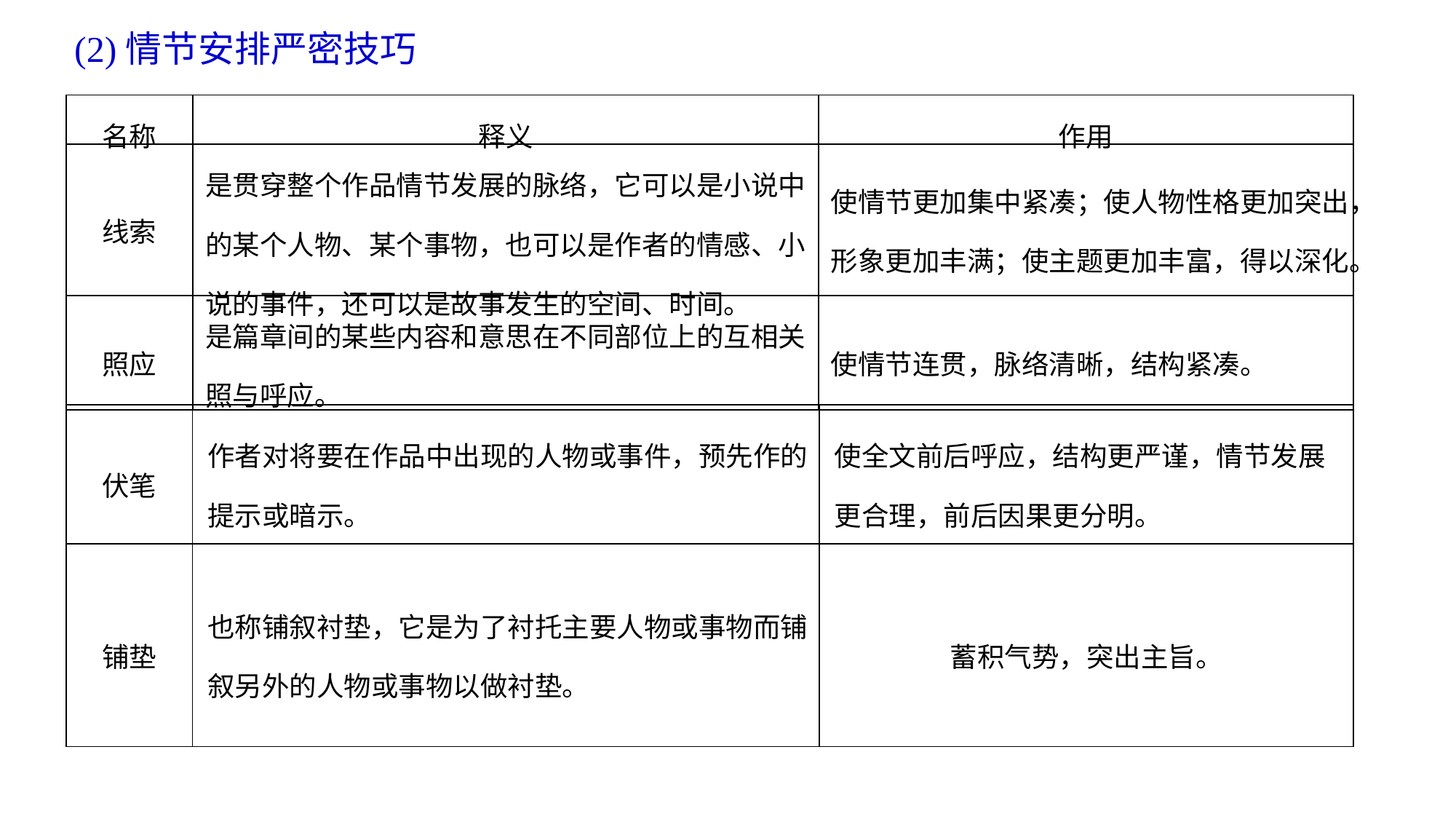

(2)情节安排严密技巧
| 名称 | 释义 | 作用 |
| --- | --- | --- |
| 线索 | 是贯穿整个作品情节发展的脉络，它可以是小说中的某个人物、某个事物，也可以是作者的情感、小说的事件，还可以是故事发生的空间、时间。 | 使情节更加集中紧凑；使人物性格更加突出，形象更加丰满；使主题更加丰富，得以深化。 |
| 照应 | 是篇章间的某些内容和意思在不同部位上的互相关照与呼应。 | 使情节连贯，脉络清晰，结构紧凑。 |

| 伏笔 | 作者对将要在作品中出现的人物或事件，预先作的提示或暗示。 | 使全文前后呼应，结构更严谨，情节发展更合理，前后因果更分明。 |
| --- | --- | --- |
| 铺垫 | 也称铺叙衬垫，它是为了衬托主要人物或事物而铺叙另外的人物或事物以做衬垫。 | 蓄积气势，突出主旨。 |